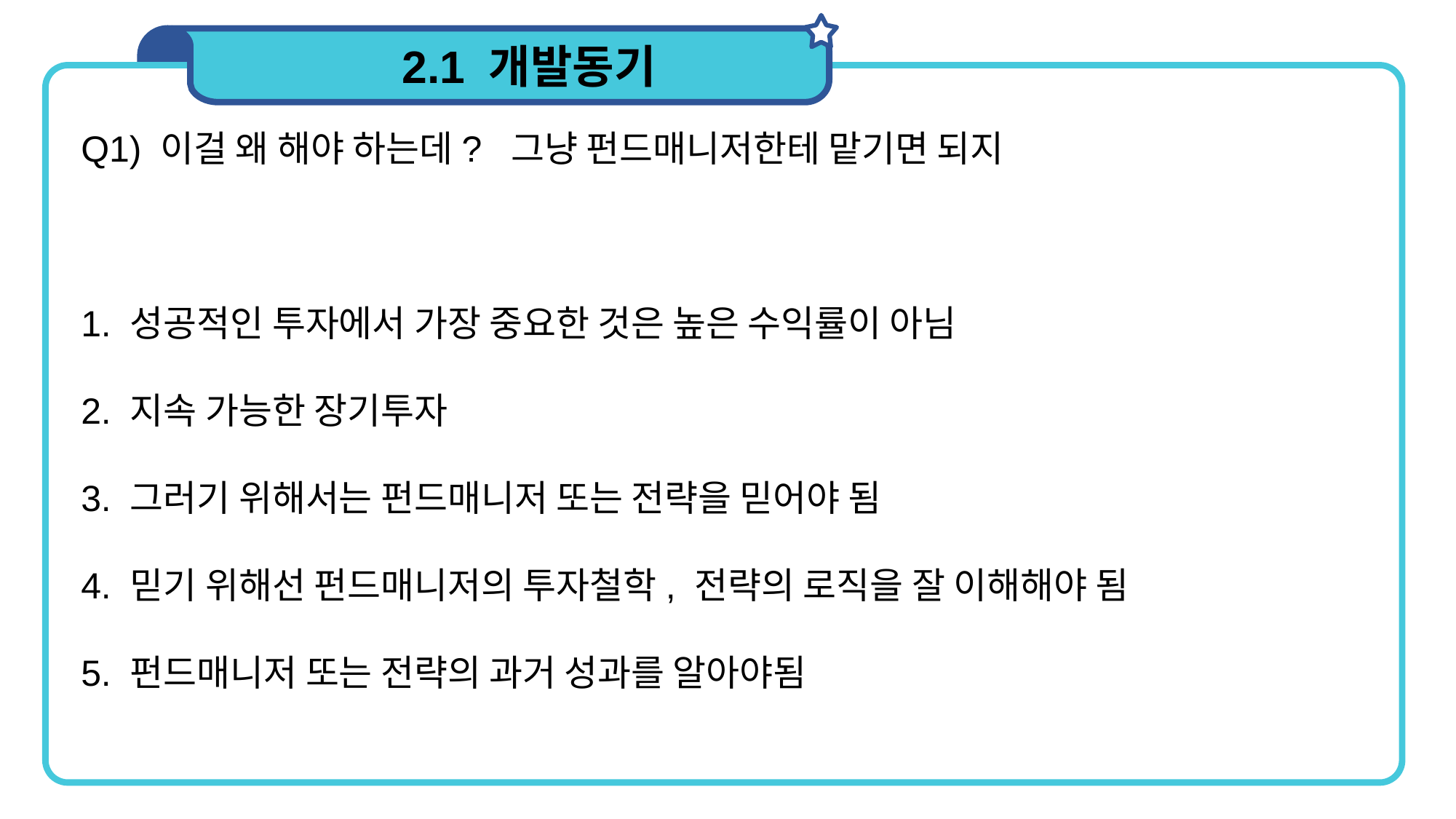

2.1 개발동기

Q1) 이걸 왜 해야 하는데?  그냥 펀드매니저한테 맡기면 되지

1. 성공적인 투자에서 가장 중요한 것은 높은 수익률이 아님

2. 지속 가능한 장기투자

3. 그러기 위해서는 펀드매니저 또는 전략을 믿어야 됨

4. 믿기 위해선 펀드매니저의 투자철학, 전략의 로직을 잘 이해해야 됨

5. 펀드매니저 또는 전략의 과거 성과를 알아야됨